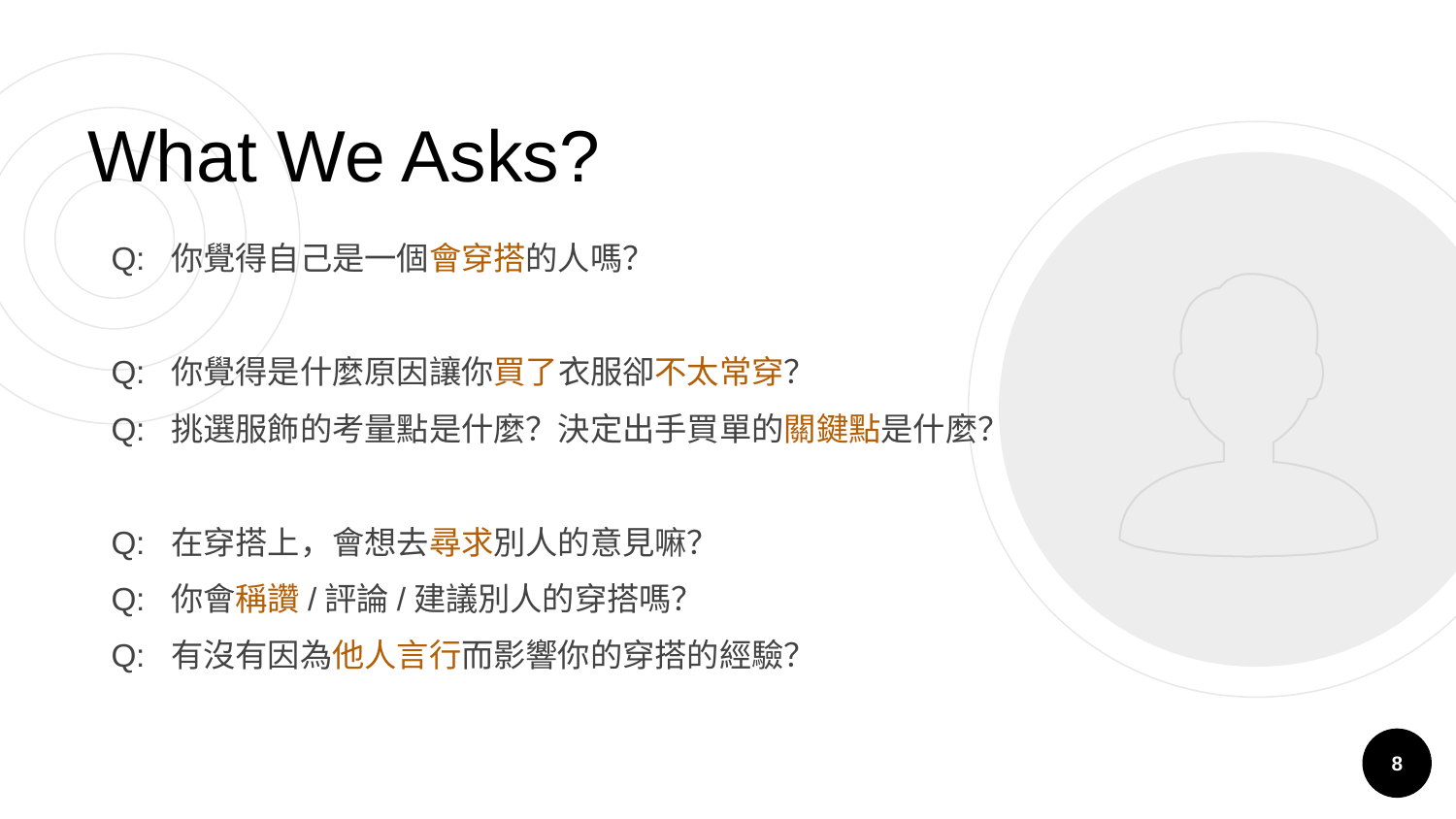

# What We Asks?
Q:  你覺得自己是一個會穿搭的人嗎？

Q:  你覺得是什麼原因讓你買了衣服卻不太常穿？
Q:  挑選服飾的考量點是什麼？決定出手買單的關鍵點是什麼？

Q:  在穿搭上，會想去尋求別人的意見嘛？
Q:  你會稱讚/評論/建議別人的穿搭嗎？
Q:  有沒有因為他人言行而影響你的穿搭的經驗？

8